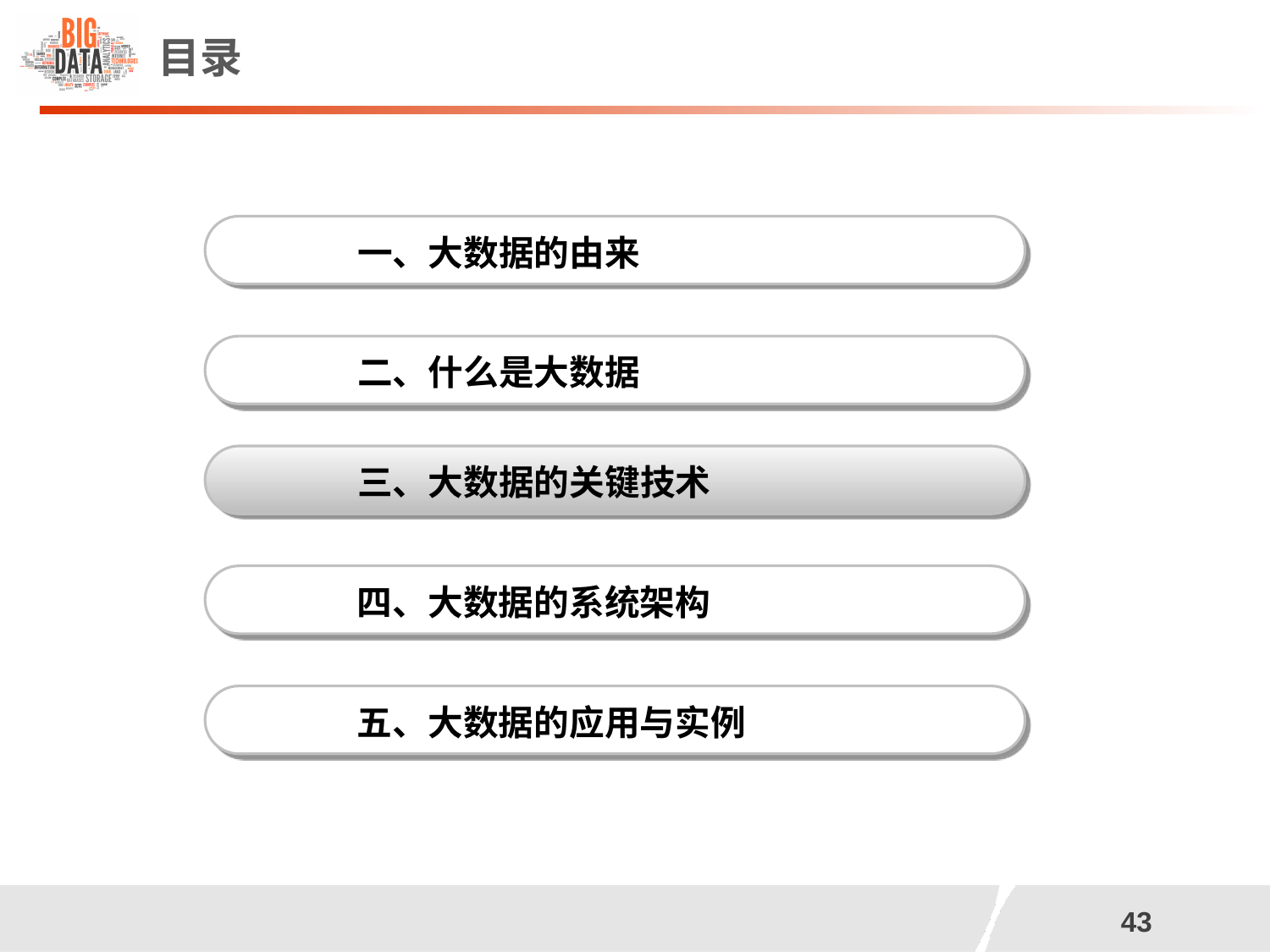

目录

一、大数据的由来

二、什么是大数据

三、大数据的关键技术

四、大数据的系统架构

五、大数据的应用与实例